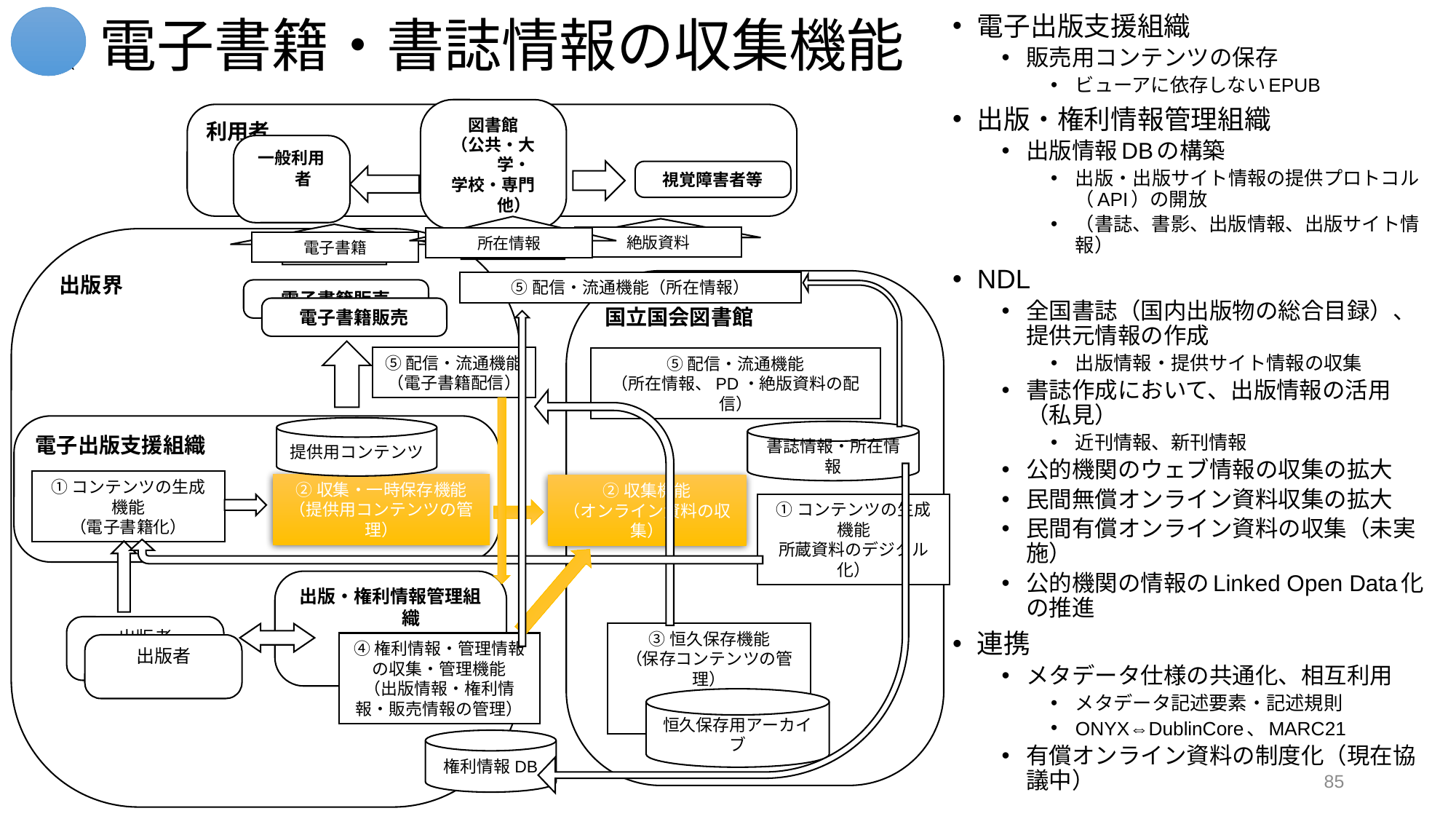

# ☆電子書籍・書誌情報の収集機能

電子出版支援組織
販売用コンテンツの保存
ビューアに依存しないEPUB
出版・権利情報管理組織
出版情報DBの構築
出版・出版サイト情報の提供プロトコル（API）の開放
（書誌、書影、出版情報、出版サイト情報）
NDL
全国書誌（国内出版物の総合目録）、提供元情報の作成
出版情報・提供サイト情報の収集
書誌作成において、出版情報の活用（私見）
近刊情報、新刊情報
公的機関のウェブ情報の収集の拡大
民間無償オンライン資料収集の拡大
民間有償オンライン資料の収集（未実施）
公的機関の情報のLinked Open Data化の推進
連携
メタデータ仕様の共通化、相互利用
メタデータ記述要素・記述規則
ONYX⇔DublinCore、MARC21
有償オンライン資料の制度化（現在協議中）
利用者
図書館
（公共・大学・
学校・専門他）

一般利用者

視覚障害者等

絶版資料
所在情報
出版界
電子書籍

国立国会図書館
⑤配信・流通機能（所在情報）

電子書籍販売
電子書籍販売
⑤配信・流通機能
（電子書籍配信）

⑤配信・流通機能
（所在情報、PD・絶版資料の配信）

電子出版支援組織
提供用コンテンツ
書誌情報・所在情報

①コンテンツの生成機能
（電子書籍化）

②収集・一時保存機能
（提供用コンテンツの管理）
②収集機能
（オンライン資料の収集）

①コンテンツの生成機能
所蔵資料のデジタル化）

出版・権利情報管理組織

出版者

④権利情報・管理情報の収集・管理機能
（出版情報・権利情報・販売情報の管理）
③恒久保存機能
（保存コンテンツの管理）

出版者

恒久保存用アーカイブ
権利情報DB
85